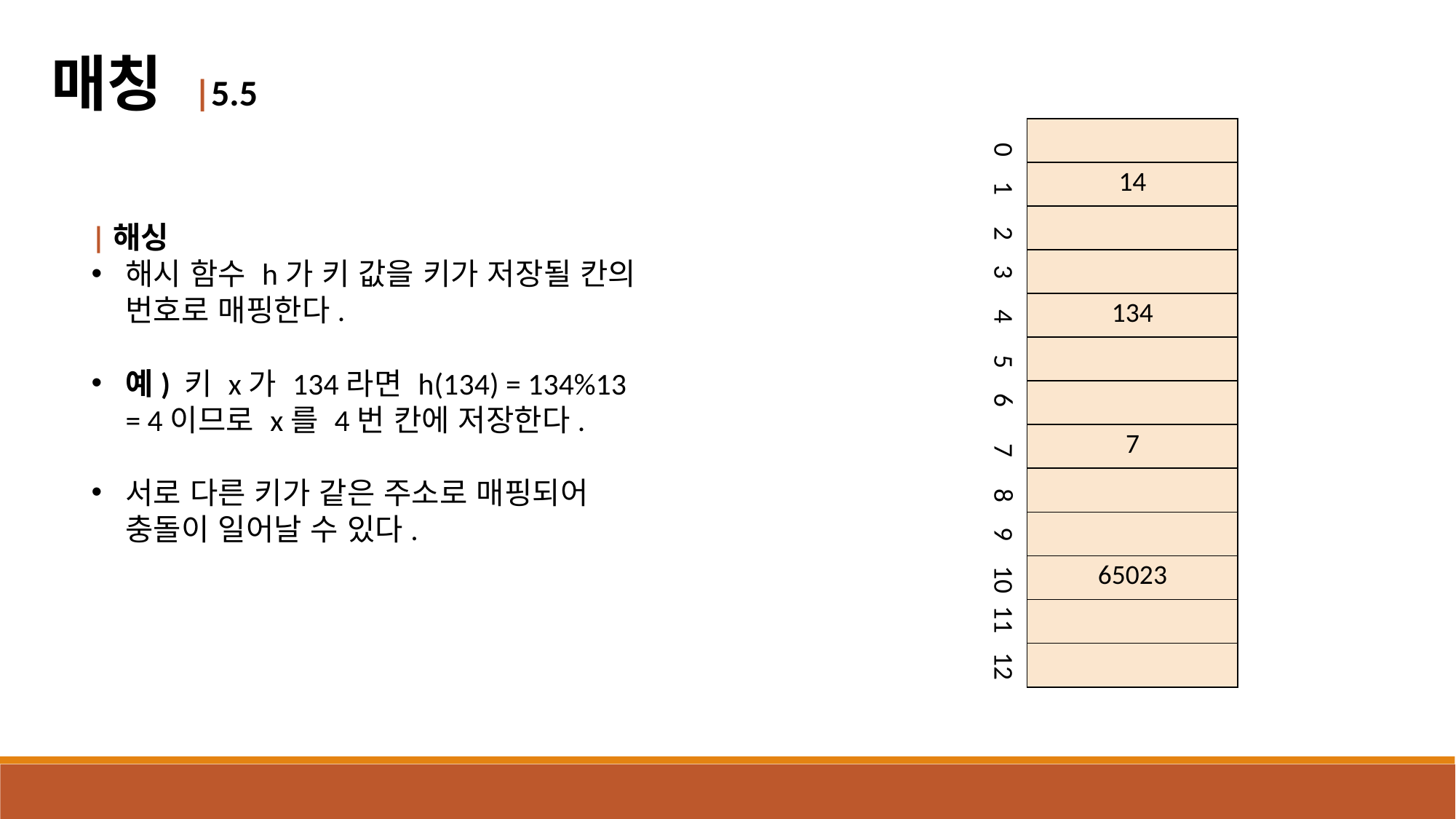

매칭 |5.5
|  |
| --- |
| 14 |
|  |
|  |
| 134 |
|  |
|  |
| 7 |
|  |
|  |
| 65023 |
|  |
|  |
0    1     2    3     4     5    6      7     8    9    10  11   12
|해싱
해시 함수 h가 키 값을 키가 저장될 칸의 번호로 매핑한다.

예) 키 x가 134라면 h(134) = 134%13 = 4이므로 x를 4번 칸에 저장한다.

서로 다른 키가 같은 주소로 매핑되어 충돌이 일어날 수 있다.